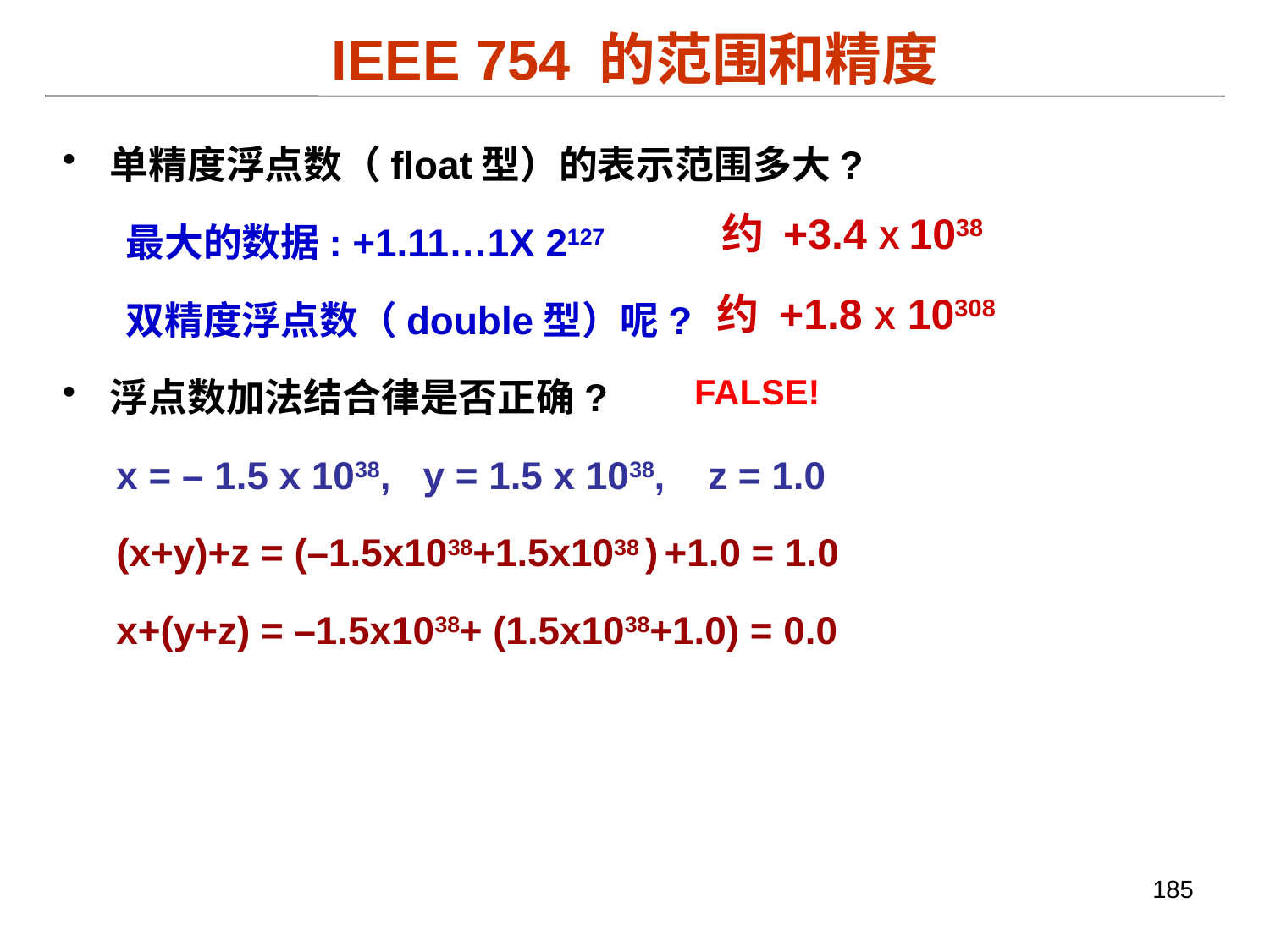

IEEE 754 的范围和精度
单精度浮点数（float型）的表示范围多大?
最大的数据: +1.11…1X 2127
双精度浮点数（double型）呢?
浮点数加法结合律是否正确?
     x = – 1.5 x 1038,   y = 1.5 x 1038,    z = 1.0
     (x+y)+z = (–1.5x1038+1.5x1038 ) +1.0 = 1.0
     x+(y+z) = –1.5x1038+ (1.5x1038+1.0) = 0.0

约 +3.4 X 1038
约 +1.8 X 10308
FALSE!
185